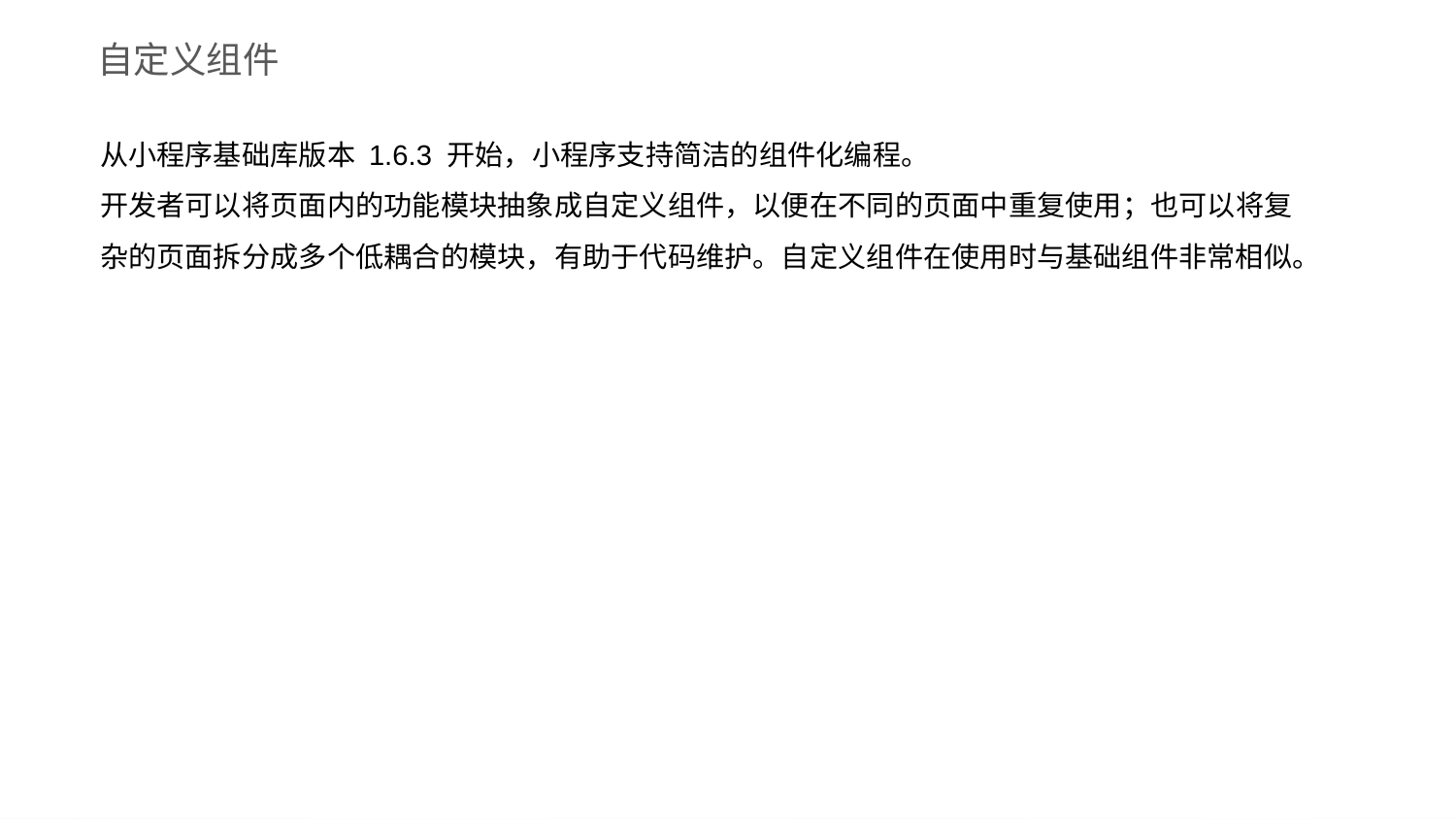

自定义组件
从小程序基础库版本 1.6.3 开始，小程序支持简洁的组件化编程。
开发者可以将页面内的功能模块抽象成自定义组件，以便在不同的页面中重复使用；也可以将复杂的页面拆分成多个低耦合的模块，有助于代码维护。自定义组件在使用时与基础组件非常相似。